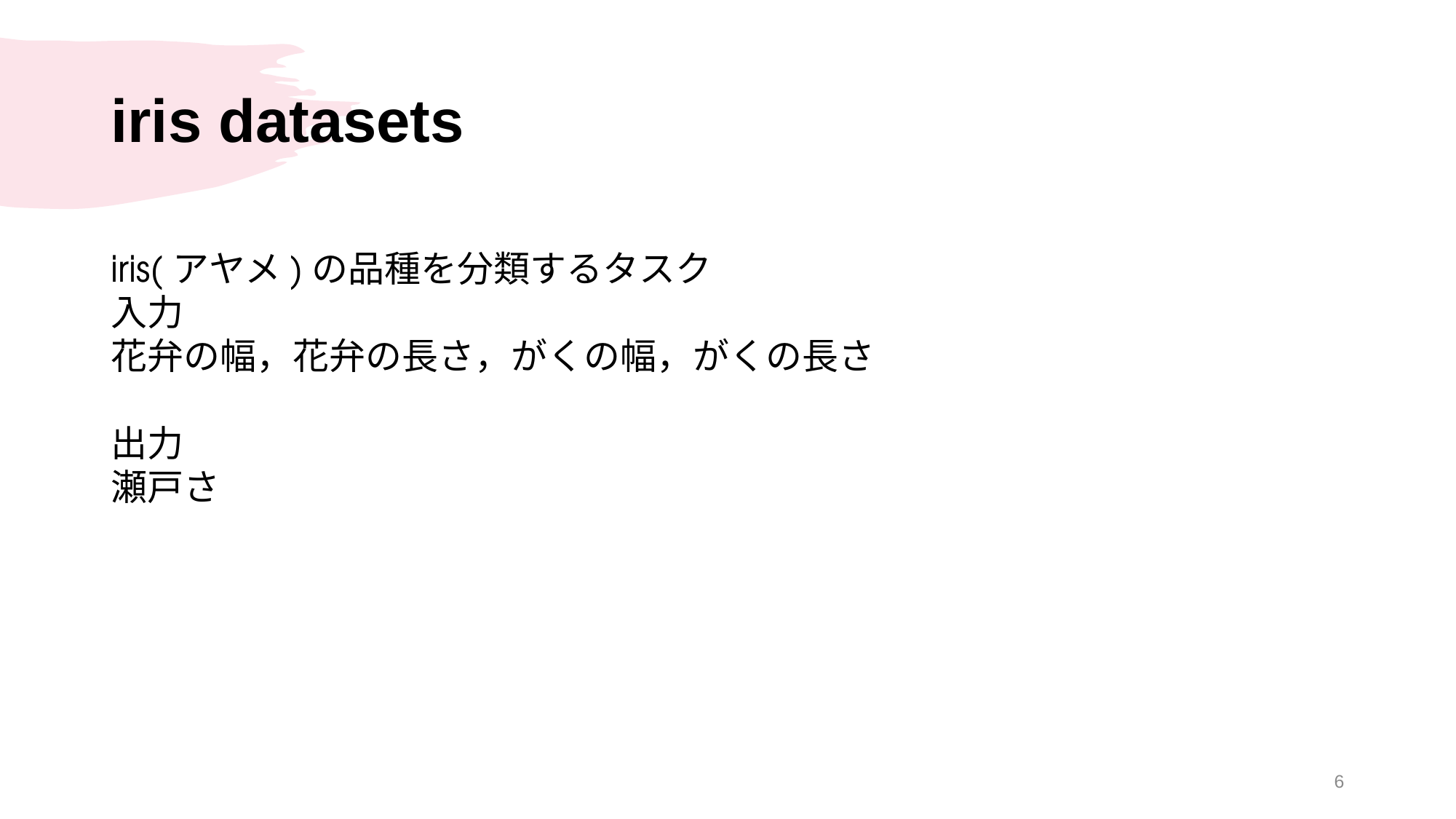

# iris datasets
iris(アヤメ)の品種を分類するタスク
入力
花弁の幅，花弁の長さ，がくの幅，がくの長さ

出力
瀬戸さ
6